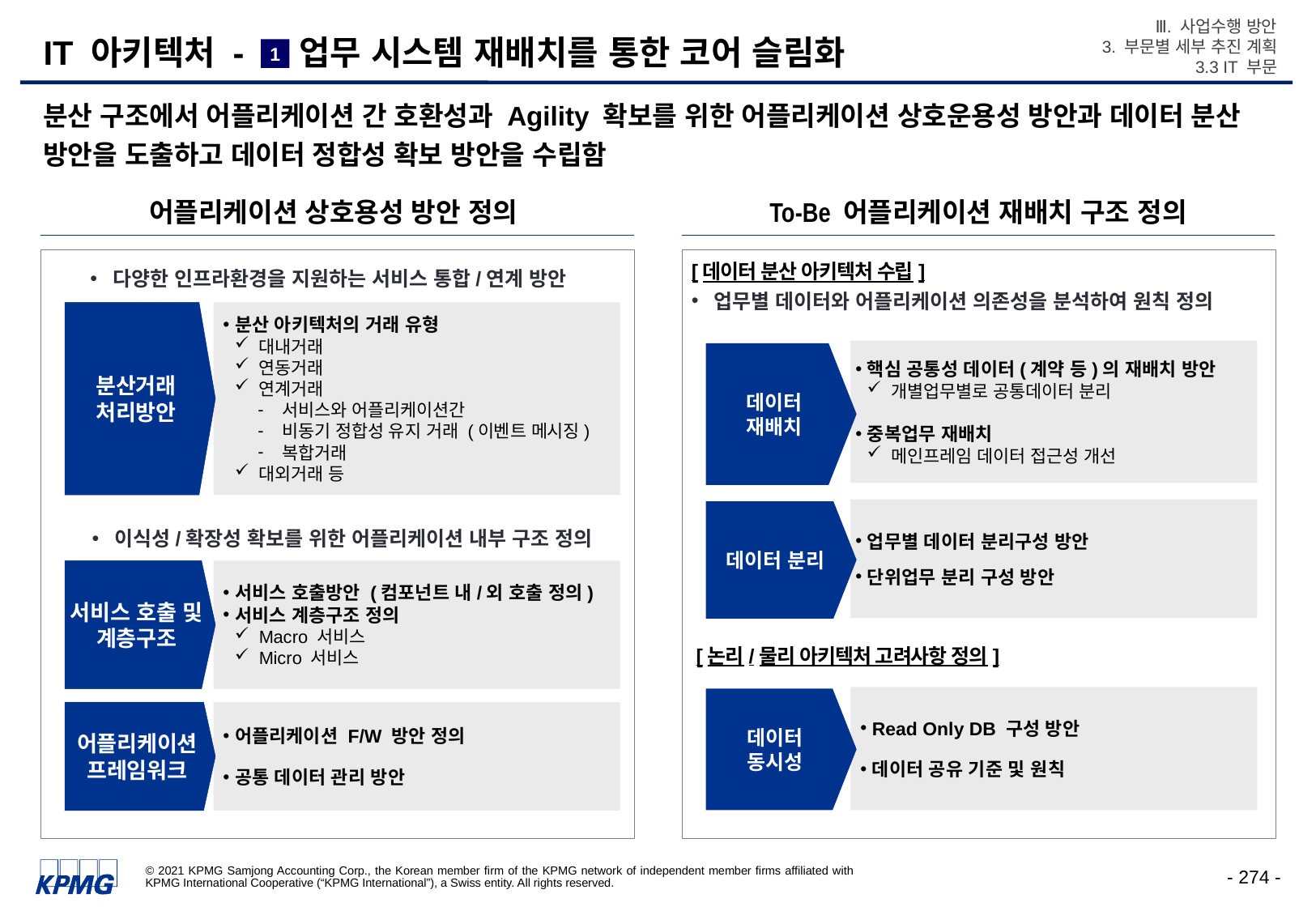

Ⅲ. 사업수행 방안
3. 부문별 세부 추진 계획
3.3 IT 부문
# IT 아키텍처 -     업무 시스템 재배치를 통한 코어 슬림화
1
분산 구조에서 어플리케이션 간 호환성과 Agility 확보를 위한 어플리케이션 상호운용성 방안과 데이터 분산 방안을 도출하고 데이터 정합성 확보 방안을 수립함
어플리케이션 상호용성 방안 정의
To-Be 어플리케이션 재배치 구조 정의

[데이터 분산 아키텍처 수립]
업무별 데이터와 어플리케이션 의존성을 분석하여 원칙 정의
다양한 인프라환경을 지원하는 서비스 통합/연계 방안
분산 아키텍처의 거래 유형
대내거래
연동거래
연계거래
서비스와 어플리케이션간
비동기 정합성 유지 거래 (이벤트 메시징)
복합거래
대외거래 등
분산거래 처리방안
핵심 공통성 데이터(계약 등)의 재배치 방안
개별업무별로 공통데이터 분리

중복업무 재배치
메인프레임 데이터 접근성 개선
데이터
재배치
업무별 데이터 분리구성 방안
단위업무 분리 구성 방안
데이터 분리
이식성/확장성 확보를 위한 어플리케이션 내부 구조 정의
서비스 호출 및 계층구조
서비스 호출방안 (컴포넌트 내/외 호출 정의)
서비스 계층구조 정의
Macro 서비스
Micro 서비스
[논리/물리 아키텍처 고려사항 정의]
Read Only DB 구성 방안
데이터 공유 기준 및 원칙
데이터
동시성
어플리케이션 F/W 방안 정의
공통 데이터 관리 방안
어플리케이션 프레임워크